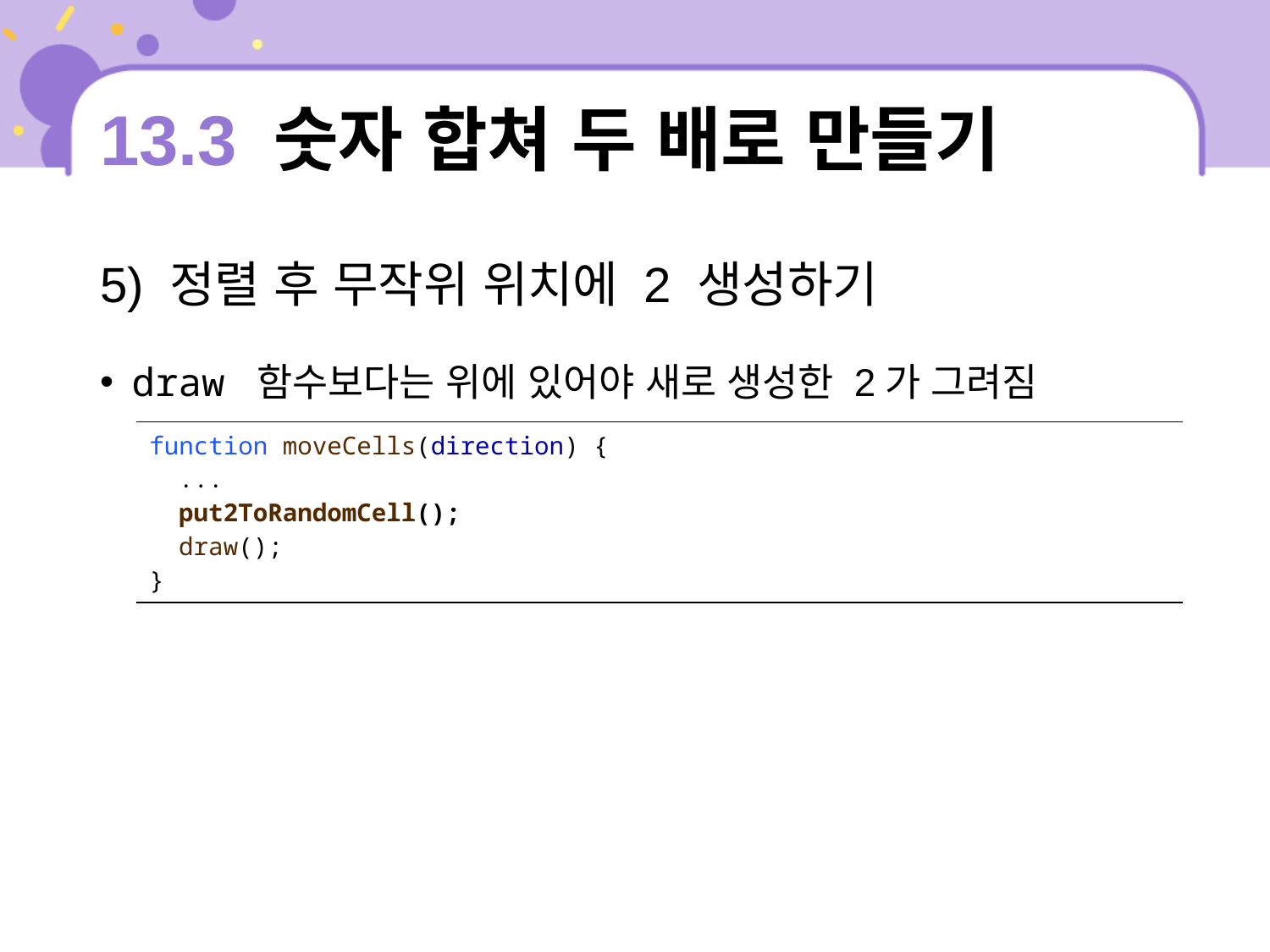

# 13.3 숫자 합쳐 두 배로 만들기
5) 정렬 후 무작위 위치에 2 생성하기
draw 함수보다는 위에 있어야 새로 생성한 2가 그려짐
| function moveCells(direction) { ... put2ToRandomCell(); draw(); } |
| --- |